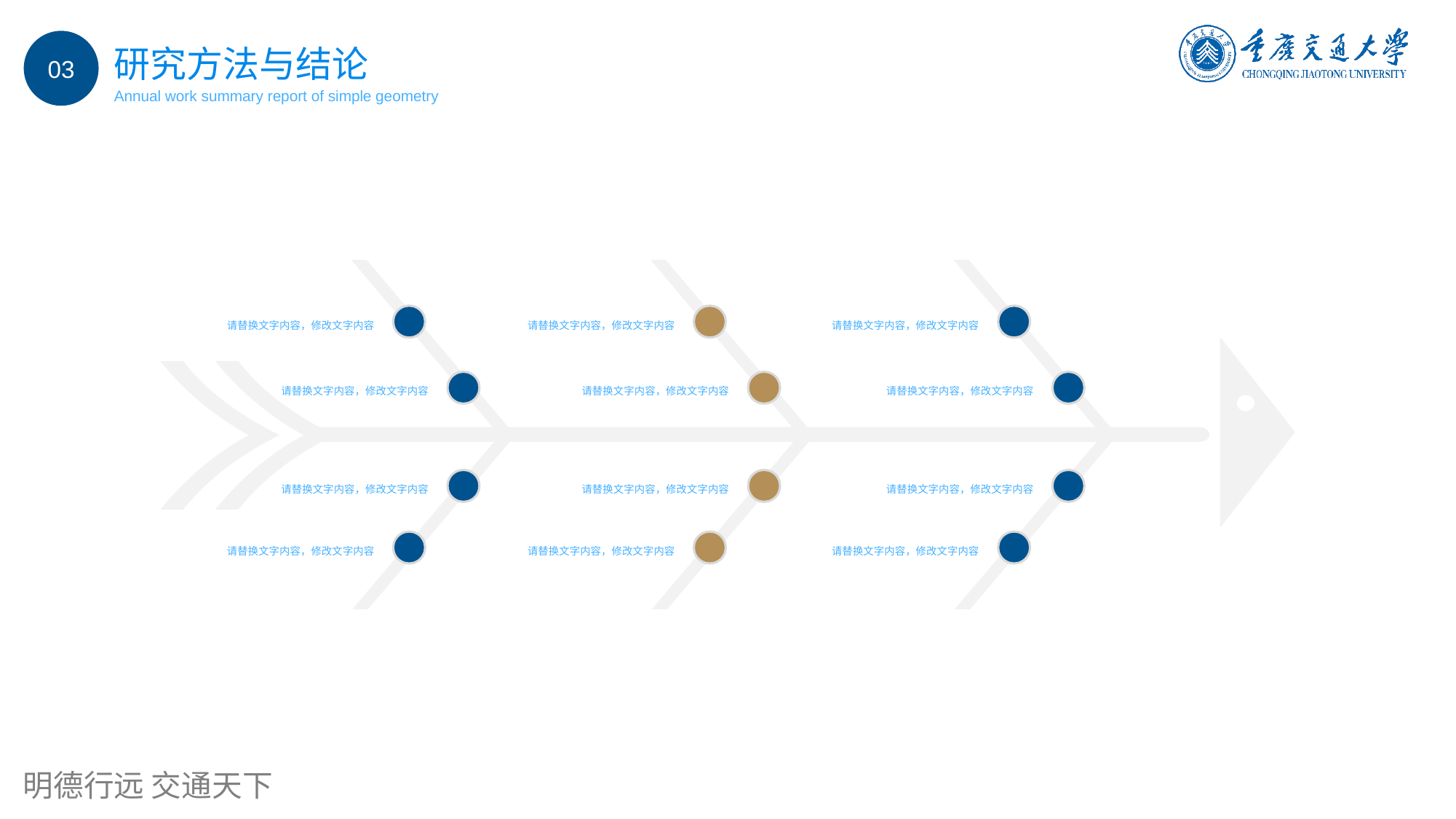

03
研究方法与结论
Annual work summary report of simple geometry

请替换文字内容，修改文字内容
请替换文字内容，修改文字内容
请替换文字内容，修改文字内容

请替换文字内容，修改文字内容
请替换文字内容，修改文字内容
请替换文字内容，修改文字内容

请替换文字内容，修改文字内容
请替换文字内容，修改文字内容
请替换文字内容，修改文字内容

请替换文字内容，修改文字内容
请替换文字内容，修改文字内容
请替换文字内容，修改文字内容